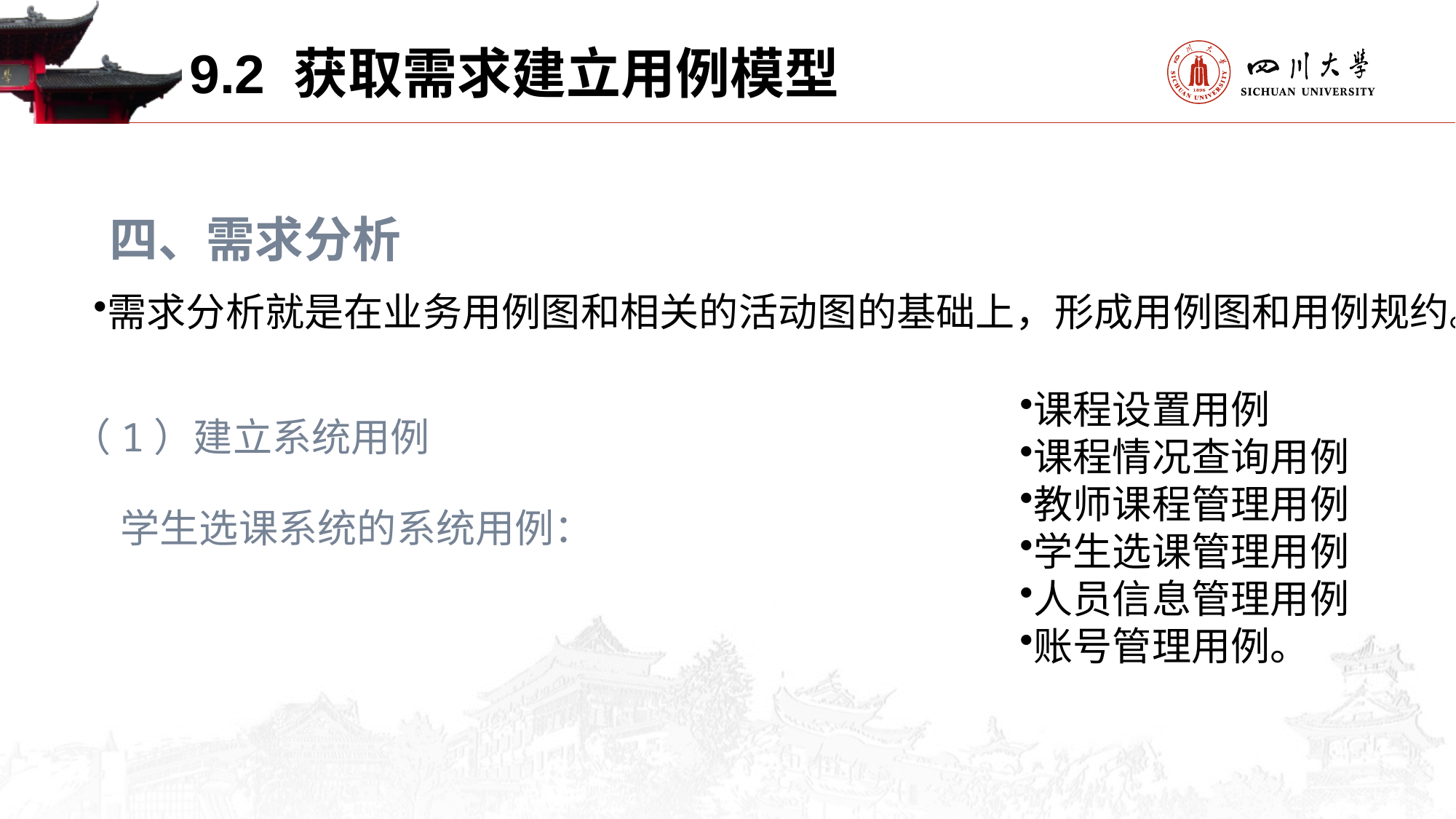

9.2 获取需求建立用例模型

四、需求分析
需求分析就是在业务用例图和相关的活动图的基础上，形成用例图和用例规约。
课程设置用例
课程情况查询用例
教师课程管理用例
学生选课管理用例
人员信息管理用例
账号管理用例。
（1）建立系统用例
学生选课系统的系统用例：